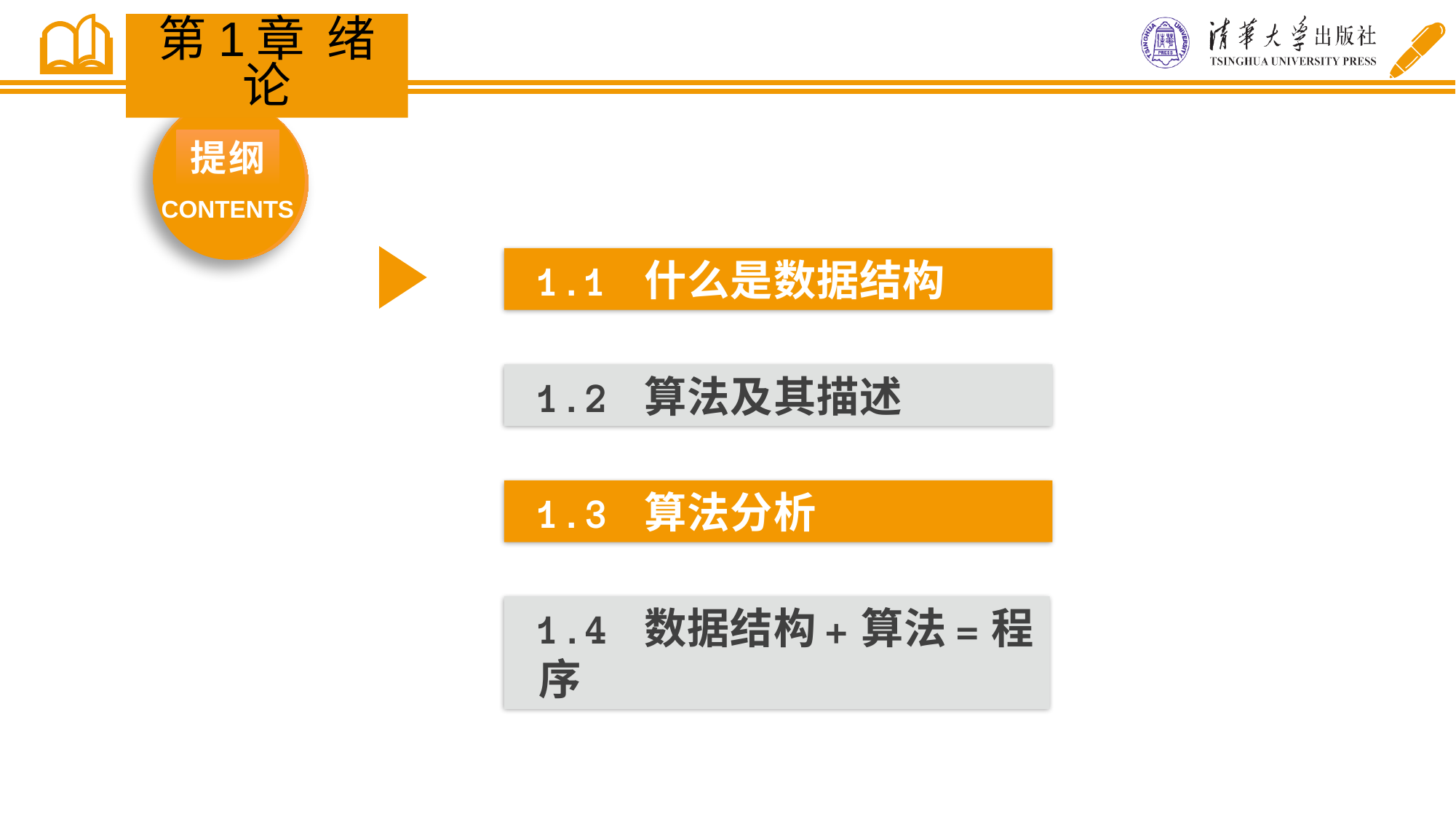

第1章  绪论

提纲
CONTENTS
1.1 什么是数据结构

1.2 算法及其描述
1.3 算法分析
1.4 数据结构+算法=程序